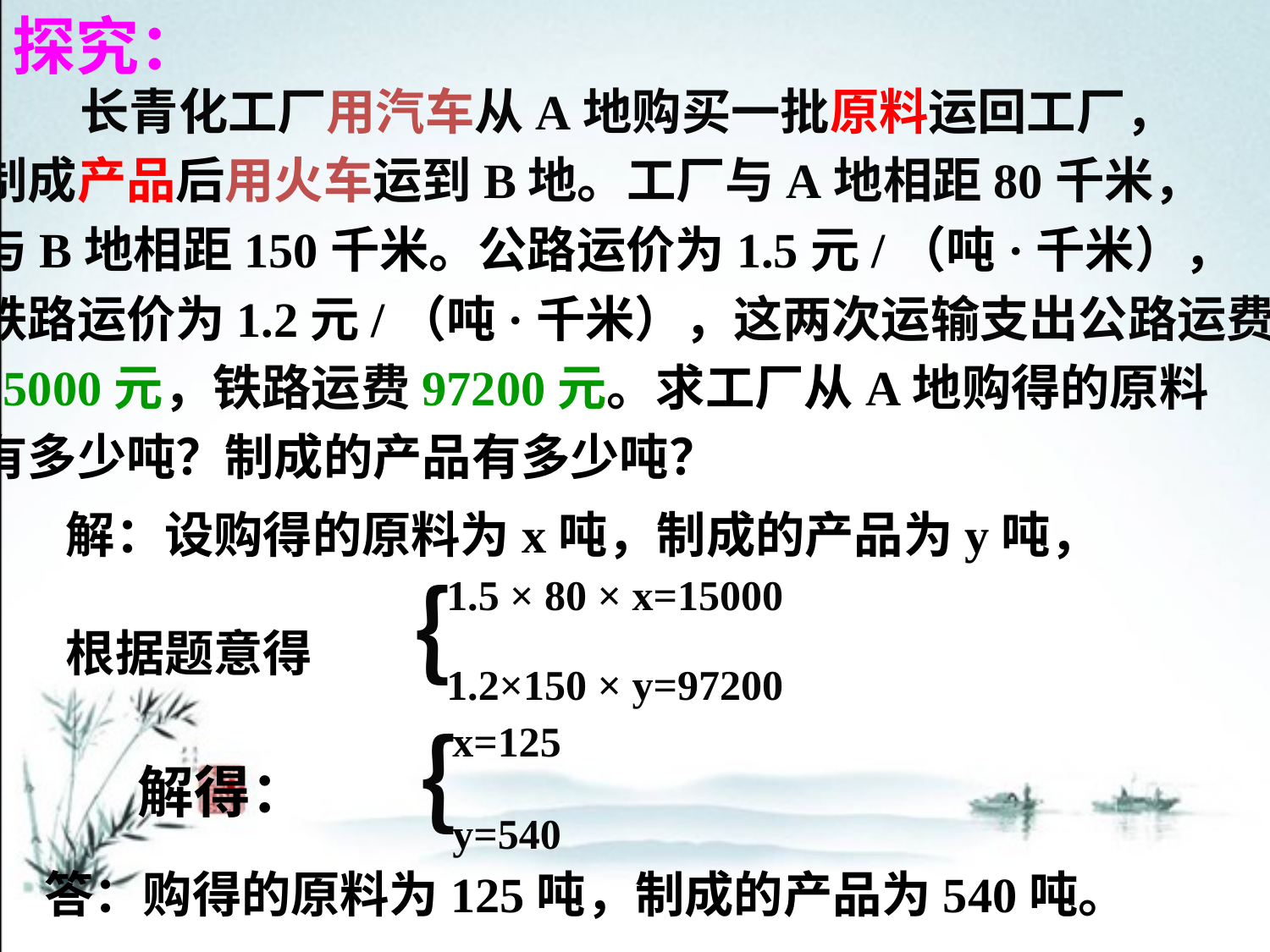

探究：
        长青化工厂用汽车从A地购买一批原料运回工厂，
制成产品后用火车运到B地。工厂与A地相距80千米，
与B地相距150千米。公路运价为1.5元/（吨·千米），
铁路运价为1.2元/（吨·千米），这两次运输支出公路运费
15000元，铁路运费97200元。求工厂从A地购得的原料
有多少吨？制成的产品有多少吨？
解：设购得的原料为x吨，制成的产品为y吨，

根据题意得
1.5 × 80 × x=15000
｛
1.2×150 × y=97200
x=125
｛
解得：
y=540
答：购得的原料为125吨，制成的产品为540吨。